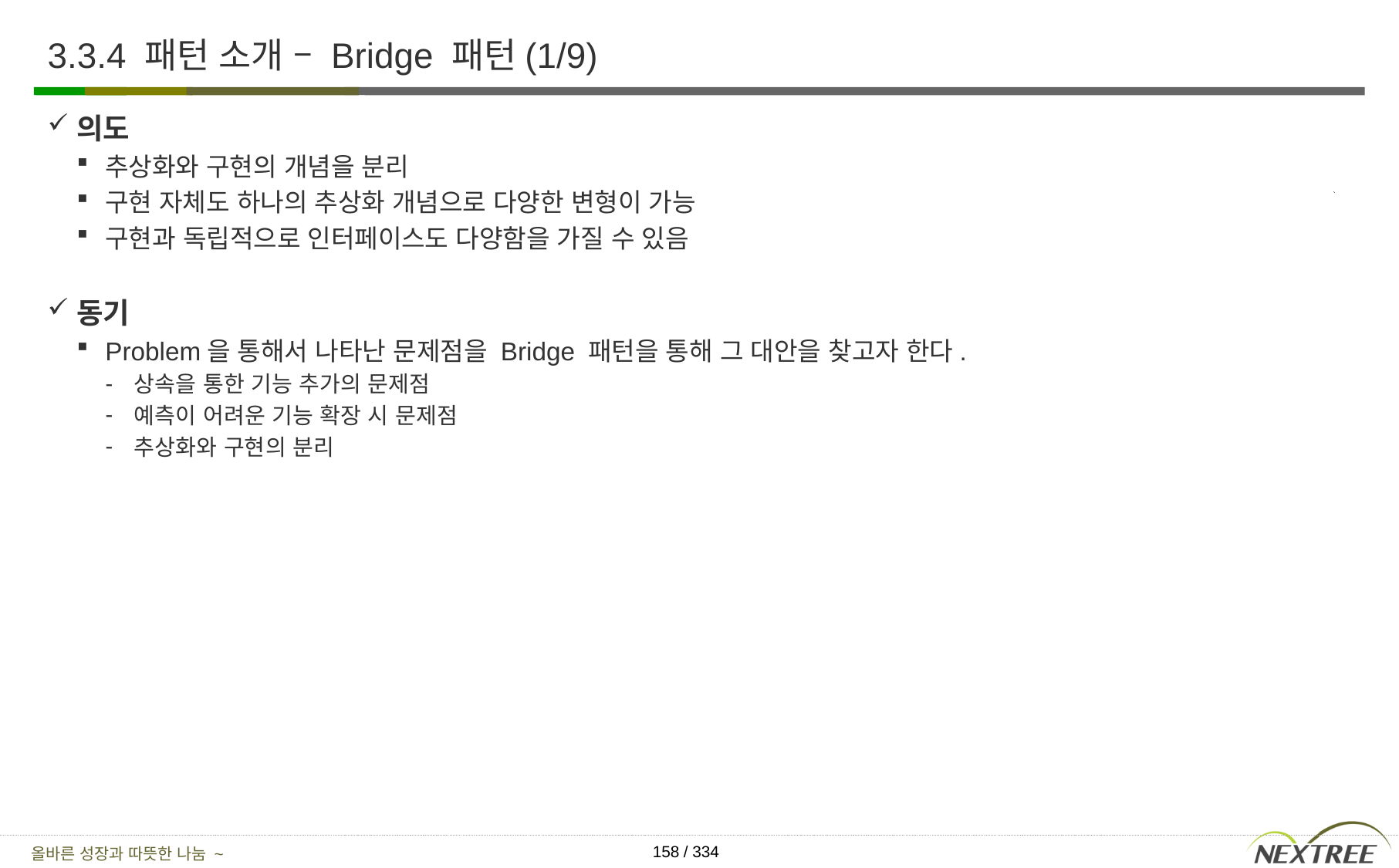

# 3.3.4 패턴 소개 – Bridge 패턴(1/9)
의도
추상화와 구현의 개념을 분리
구현 자체도 하나의 추상화 개념으로 다양한 변형이 가능
구현과 독립적으로 인터페이스도 다양함을 가질 수 있음

동기
Problem을 통해서 나타난 문제점을 Bridge 패턴을 통해 그 대안을 찾고자 한다.
상속을 통한 기능 추가의 문제점
예측이 어려운 기능 확장 시 문제점
추상화와 구현의 분리